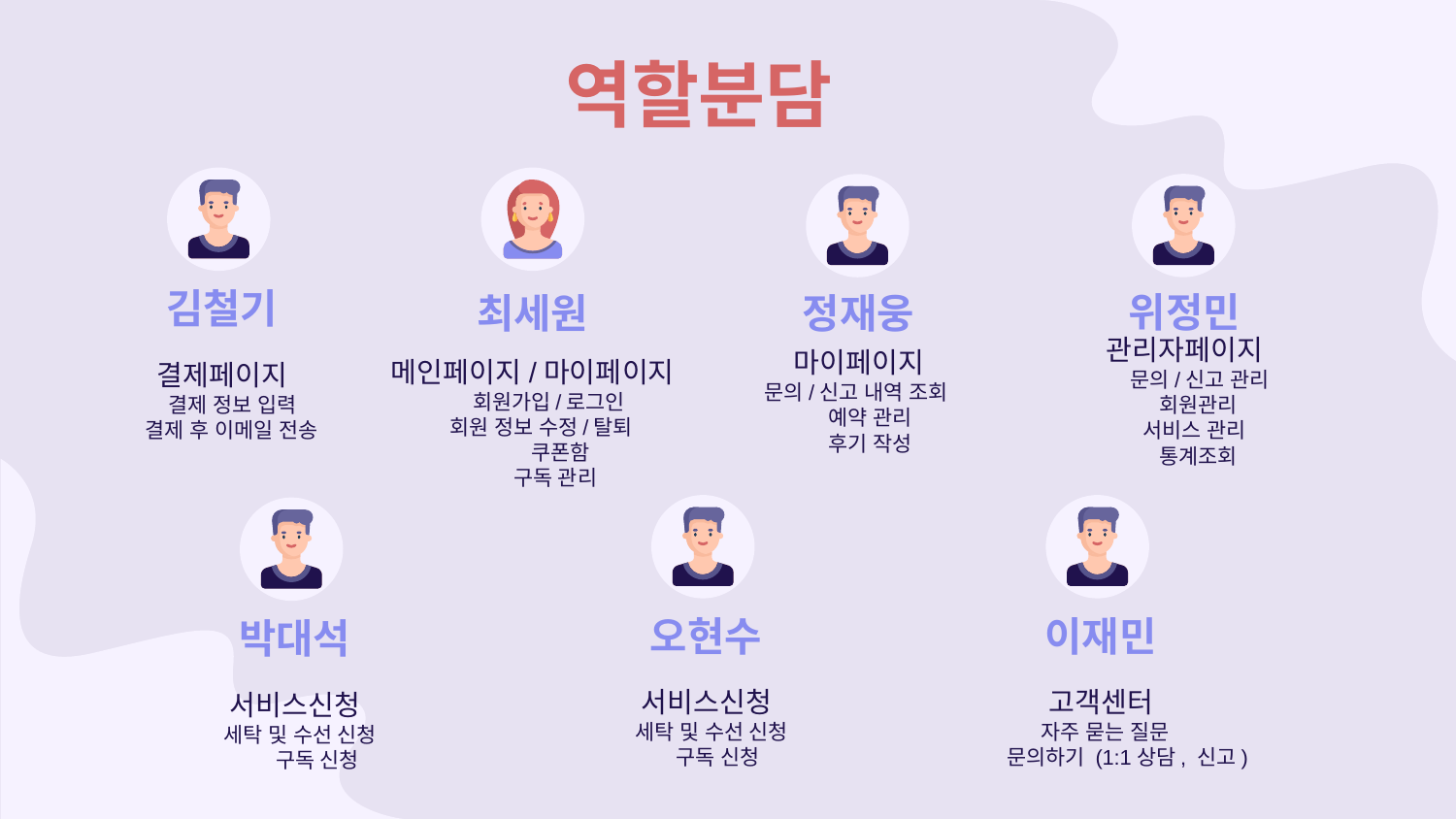

# 역할분담

김철기
위정민
정재웅
최세원
관리자페이지
      문의/신고 관리
           회원관리
        서비스 관리
           통계조회
마이페이지
문의/신고 내역 조회
           예약 관리
           후기 작성
결제페이지
      결제 정보 입력
  결제 후 이메일 전송
메인페이지/마이페이지
     회원가입/로그인
 회원 정보 수정/탈퇴
               쿠폰함
            구독 관리

오현수
이재민
박대석
서비스신청
   세탁 및 수선 신청
          구독 신청
고객센터
     자주 묻는 질문
문의하기 (1:1상담, 신고)
서비스신청
   세탁 및 수선 신청
            구독 신청